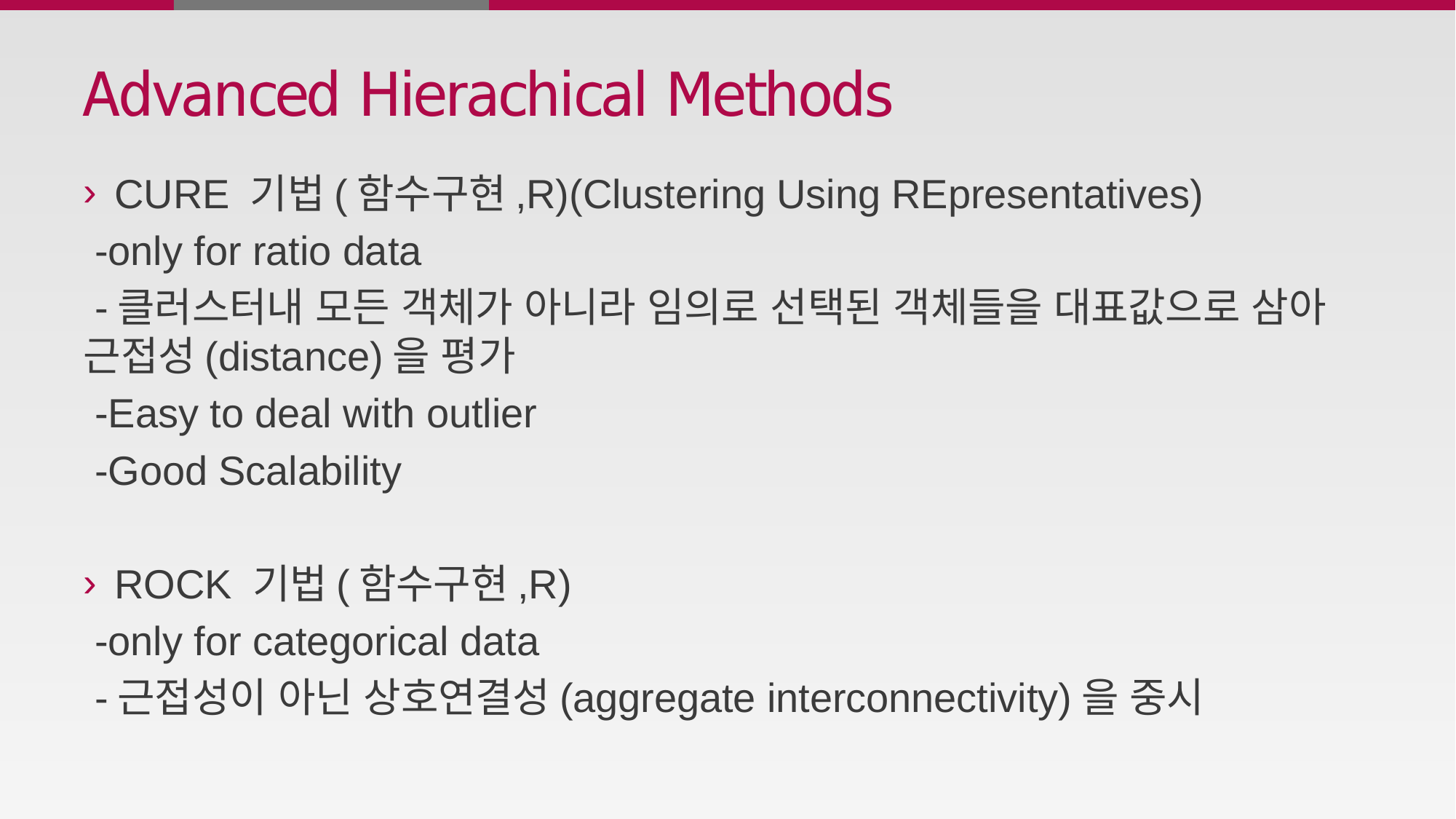

# Advanced Hierachical Methods
CURE 기법(함수구현,R)(Clustering Using REpresentatives)
 -only for ratio data
 -클러스터내 모든 객체가 아니라 임의로 선택된 객체들을 대표값으로 삼아 근접성(distance)을 평가
 -Easy to deal with outlier
 -Good Scalability

ROCK 기법(함수구현,R)
 -only for categorical data
 -근접성이 아닌 상호연결성(aggregate interconnectivity)을 중시